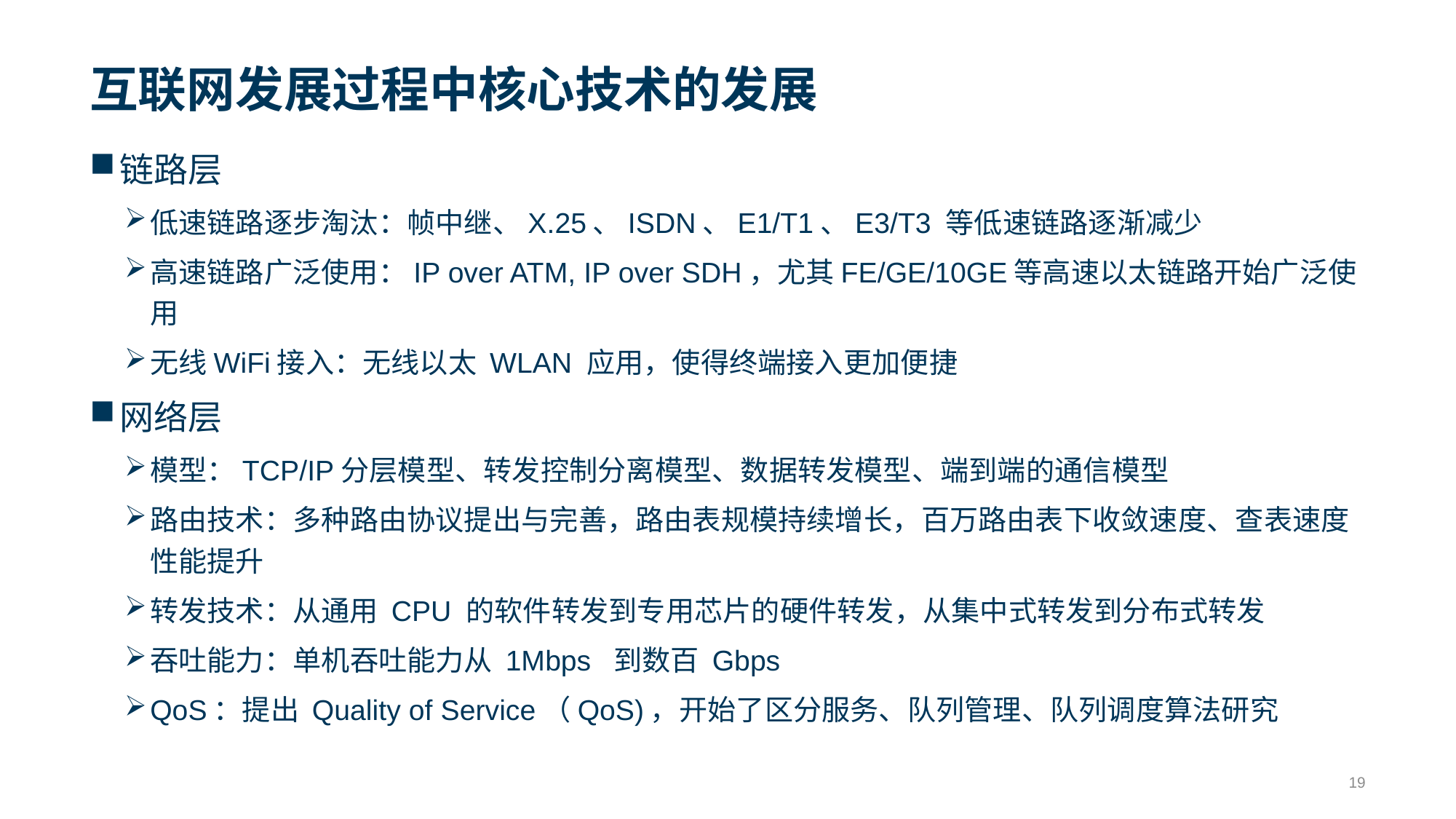

# 互联网发展过程中核心技术的发展
链路层
低速链路逐步淘汰：帧中继、X.25、ISDN、E1/T1、E3/T3 等低速链路逐渐减少
高速链路广泛使用：IP over ATM, IP over SDH，尤其FE/GE/10GE等高速以太链路开始广泛使用
无线WiFi接入：无线以太 WLAN 应用，使得终端接入更加便捷
网络层
模型：TCP/IP分层模型、转发控制分离模型、数据转发模型、端到端的通信模型
路由技术：多种路由协议提出与完善，路由表规模持续增长，百万路由表下收敛速度、查表速度性能提升
转发技术：从通用 CPU 的软件转发到专用芯片的硬件转发，从集中式转发到分布式转发
吞吐能力：单机吞吐能力从 1Mbps  到数百 Gbps
QoS：提出 Quality of Service（QoS)，开始了区分服务、队列管理、队列调度算法研究

19